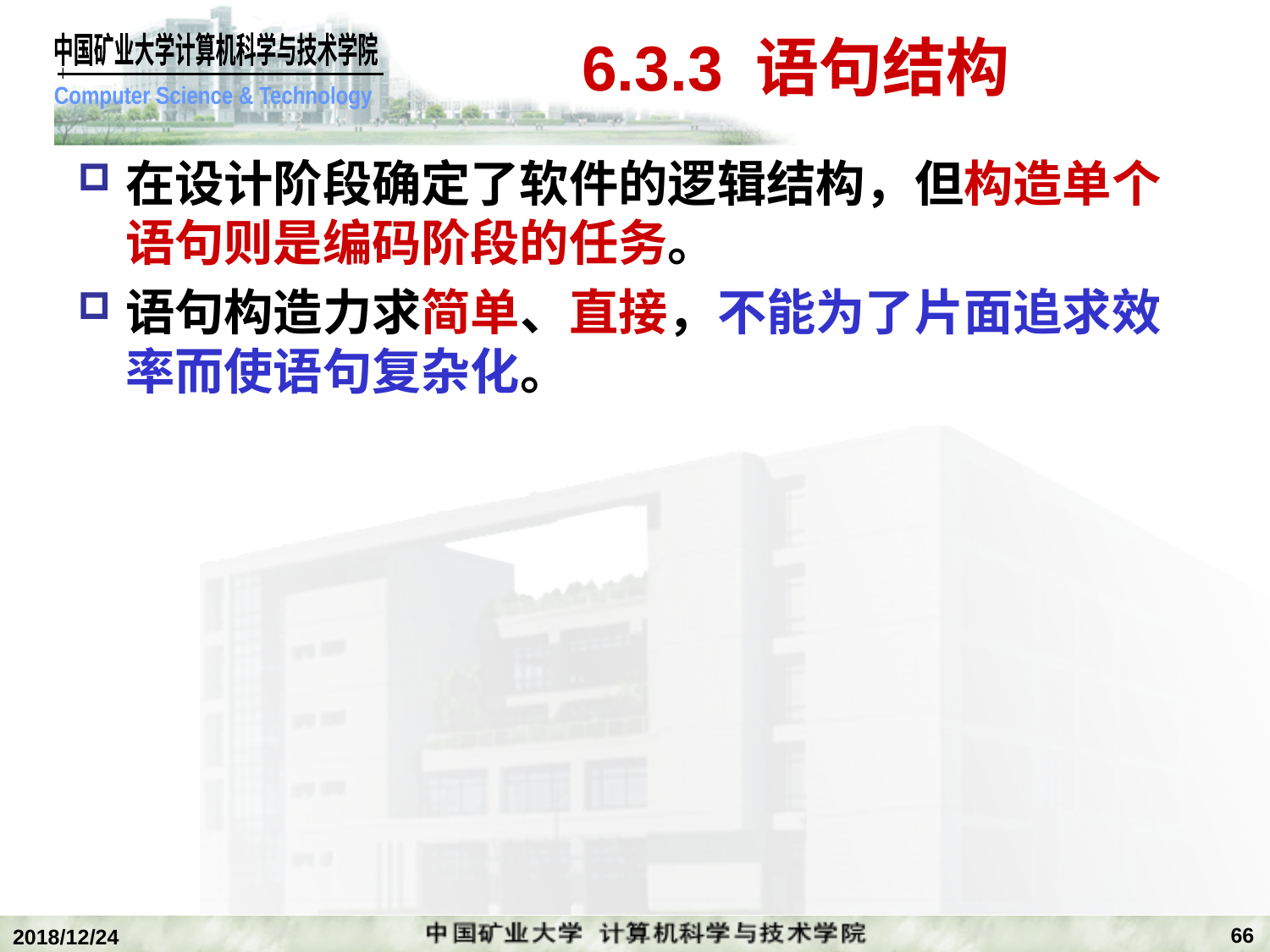

# 6.3.3 语句结构
在设计阶段确定了软件的逻辑结构，但构造单个语句则是编码阶段的任务。
语句构造力求简单、直接，不能为了片面追求效率而使语句复杂化。

66
2018/12/24